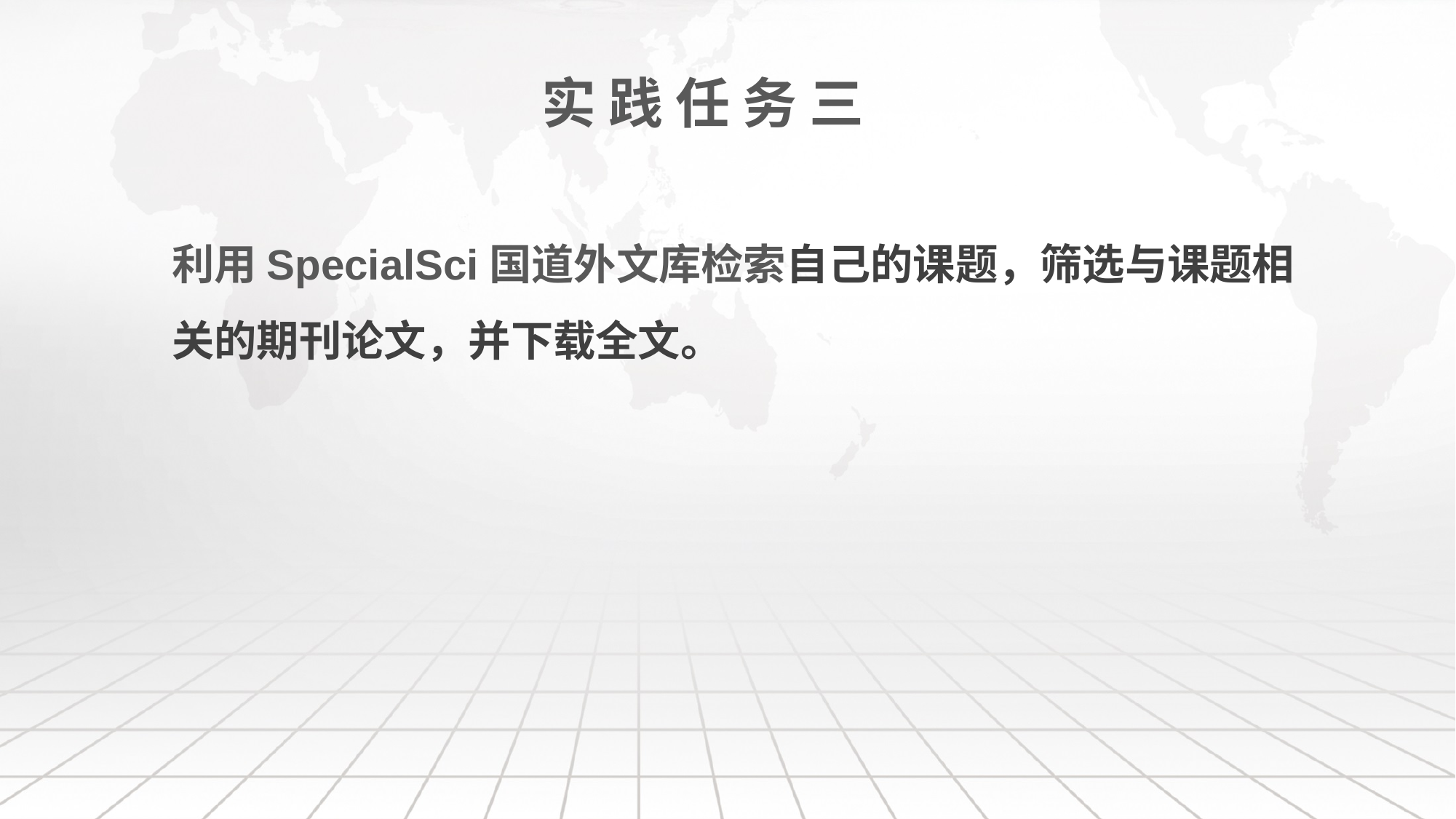

# 实 践 任 务 三
利用SpecialSci国道外文库检索自己的课题，筛选与课题相关的期刊论文，并下载全文。